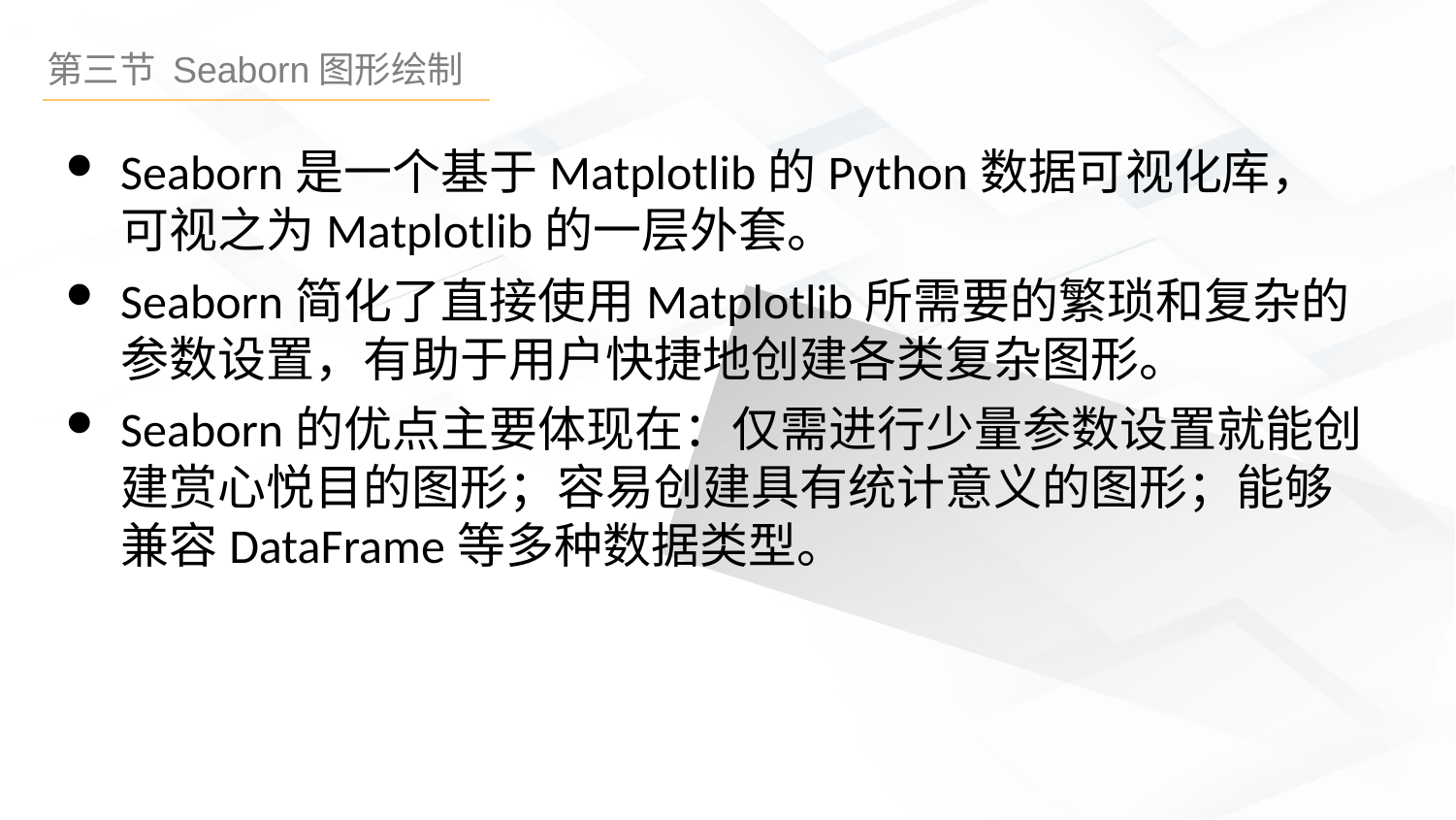

Seaborn是一个基于Matplotlib的Python数据可视化库，可视之为Matplotlib的一层外套。
Seaborn简化了直接使用Matplotlib所需要的繁琐和复杂的参数设置，有助于用户快捷地创建各类复杂图形。
Seaborn的优点主要体现在：仅需进行少量参数设置就能创建赏心悦目的图形；容易创建具有统计意义的图形；能够兼容DataFrame等多种数据类型。